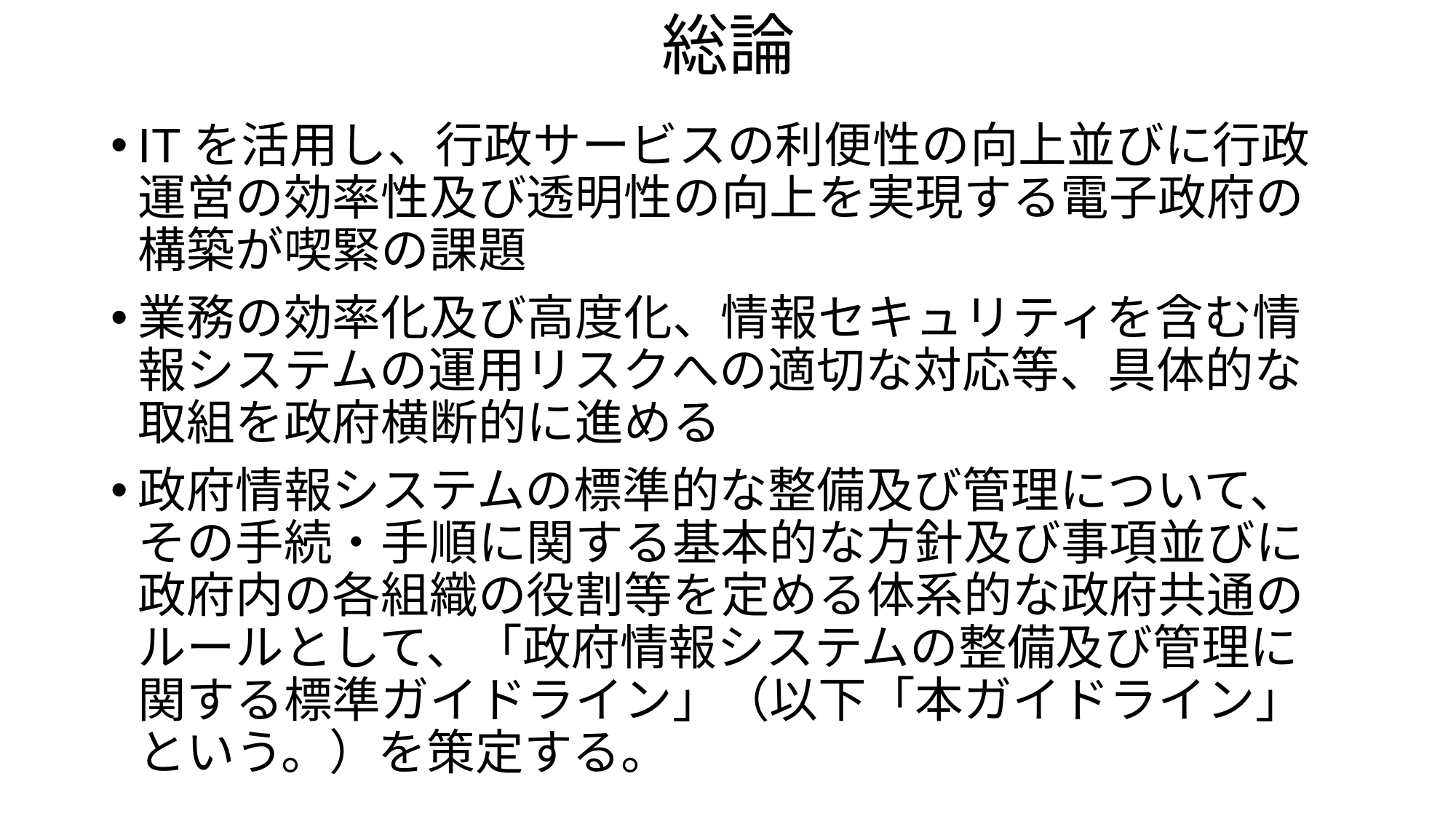

# 総論
ITを活用し、行政サービスの利便性の向上並びに行政運営の効率性及び透明性の向上を実現する電子政府の構築が喫緊の課題
業務の効率化及び高度化、情報セキュリティを含む情報システムの運用リスクへの適切な対応等、具体的な取組を政府横断的に進める
政府情報システムの標準的な整備及び管理について、その手続・手順に関する基本的な方針及び事項並びに政府内の各組織の役割等を定める体系的な政府共通のルールとして、「政府情報システムの整備及び管理に関する標準ガイドライン」（以下「本ガイドライン」という。）を策定する。